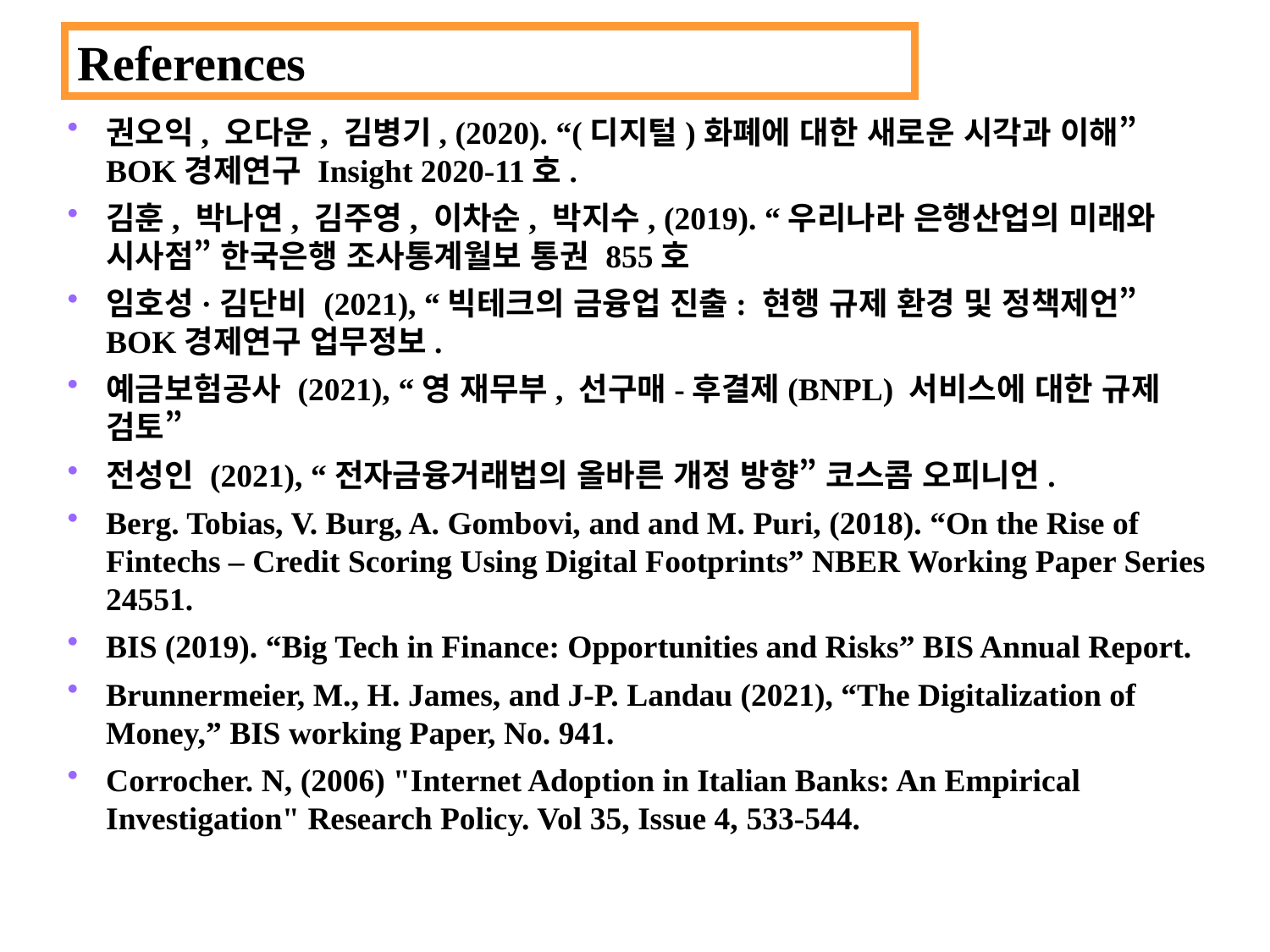

References
권오익, 오다운, 김병기, (2020). “(디지털)화폐에 대한 새로운 시각과 이해” BOK경제연구 Insight 2020-11호.
김훈, 박나연, 김주영, 이차순, 박지수, (2019). “우리나라 은행산업의 미래와 시사점” 한국은행 조사통계월보 통권 855호
임호성·김단비 (2021), “빅테크의 금융업 진출: 현행 규제 환경 및 정책제언” BOK경제연구 업무정보.
예금보험공사 (2021), “영 재무부, 선구매-후결제(BNPL) 서비스에 대한 규제 검토”
전성인 (2021), “전자금융거래법의 올바른 개정 방향” 코스콤 오피니언.
Berg. Tobias, V. Burg, A. Gombovi, and and M. Puri, (2018). “On the Rise of Fintechs – Credit Scoring Using Digital Footprints” NBER Working Paper Series 24551.
BIS (2019). “Big Tech in Finance: Opportunities and Risks” BIS Annual Report.
Brunnermeier, M., H. James, and J-P. Landau (2021), “The Digitalization of Money,” BIS working Paper, No. 941.
Corrocher. N, (2006) "Internet Adoption in Italian Banks: An Empirical Investigation" Research Policy. Vol 35, Issue 4, 533-544.